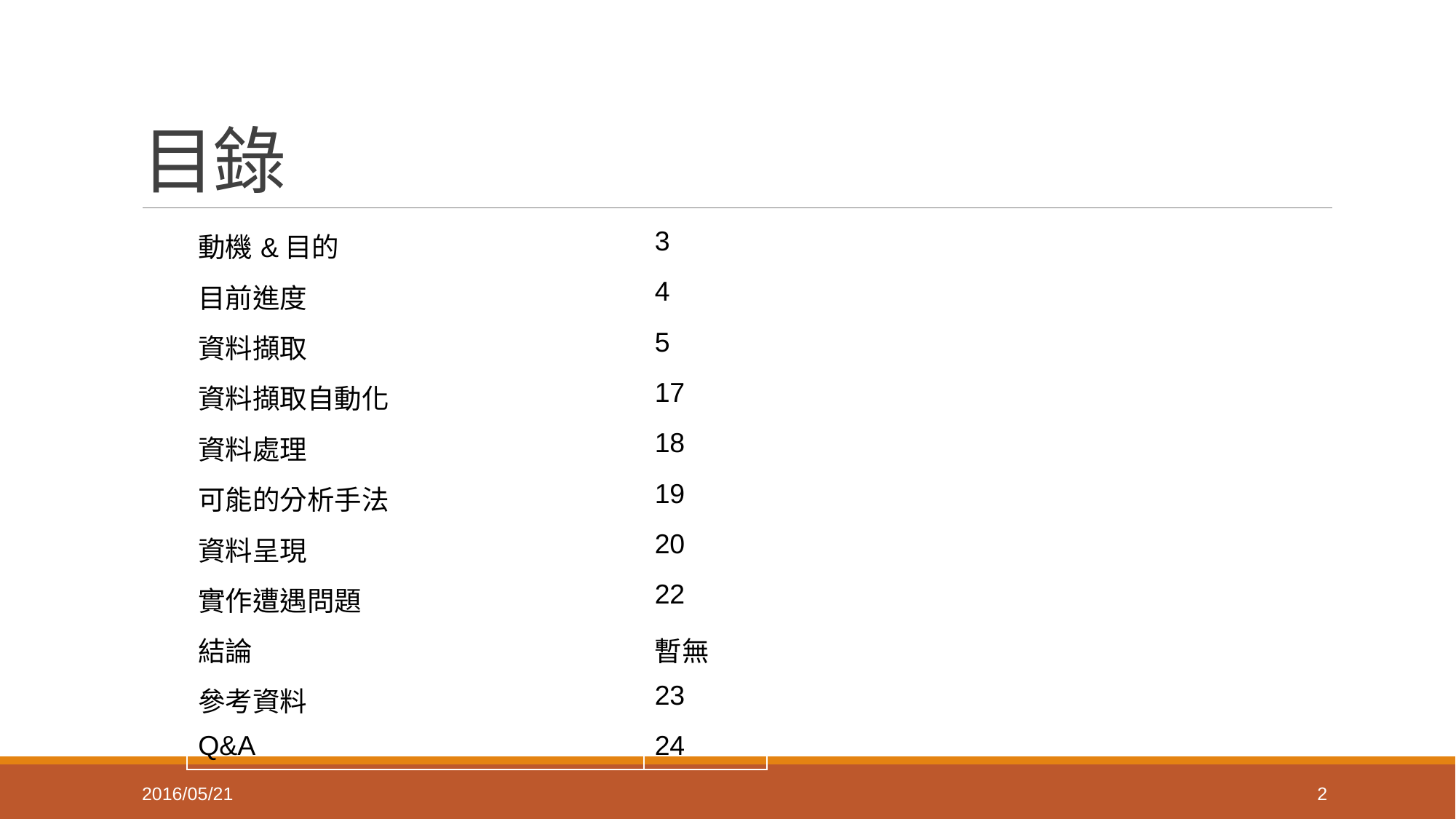

# 目錄
| 動機&目的 | 3 |
| --- | --- |
| 目前進度 | 4 |
| 資料擷取 | 5 |
| 資料擷取自動化 | 17 |
| 資料處理 | 18 |
| 可能的分析手法 | 19 |
| 資料呈現 | 20 |
| 實作遭遇問題 | 22 |
| 結論 | 暫無 |
| 參考資料 | 23 |
| Q&A | 24 |
2016/05/21
2